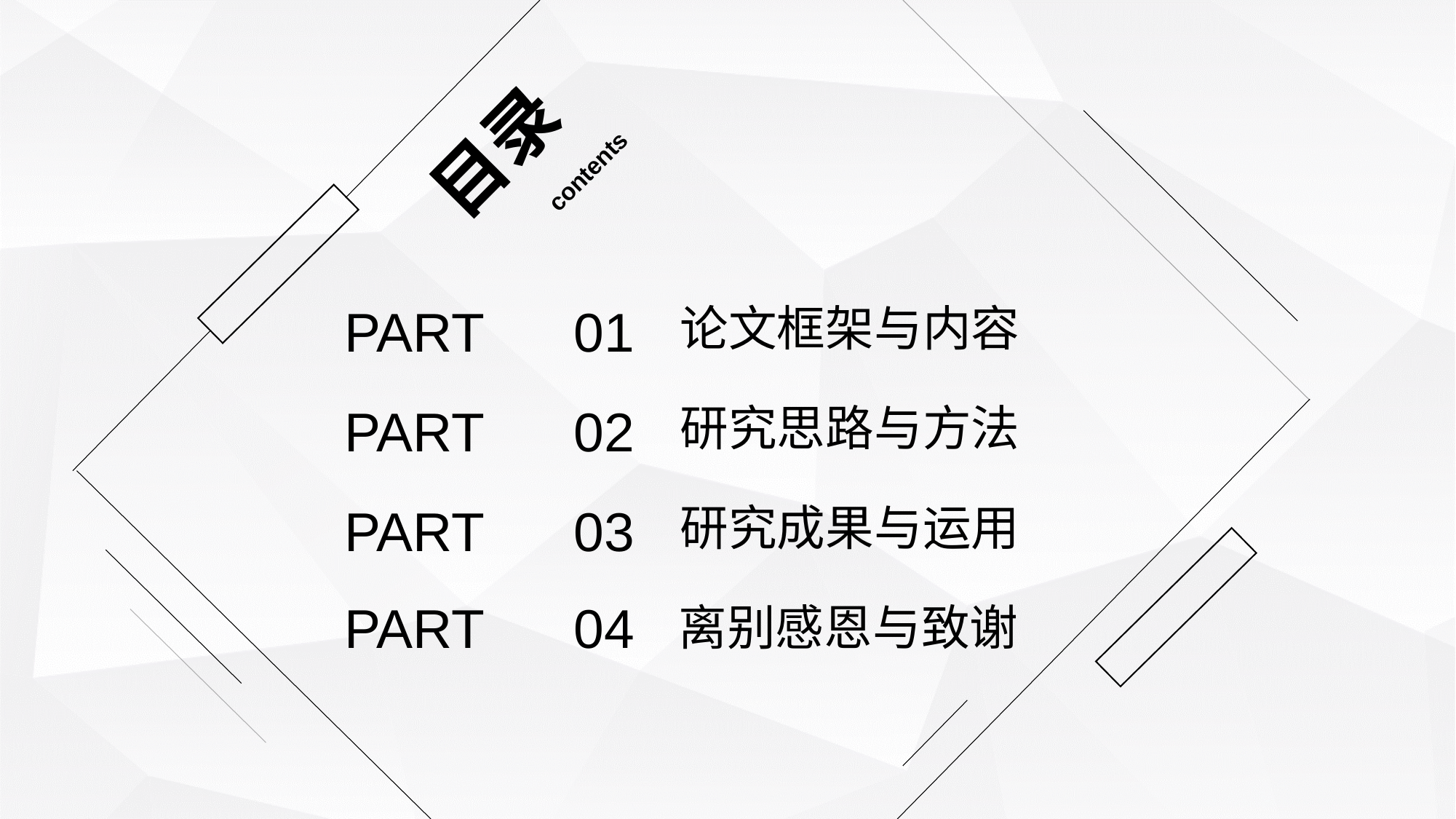

目录
contents

PART
01
论文框架与内容
PART
02
研究思路与方法
PART
03
研究成果与运用
PART
04

离别感恩与致谢